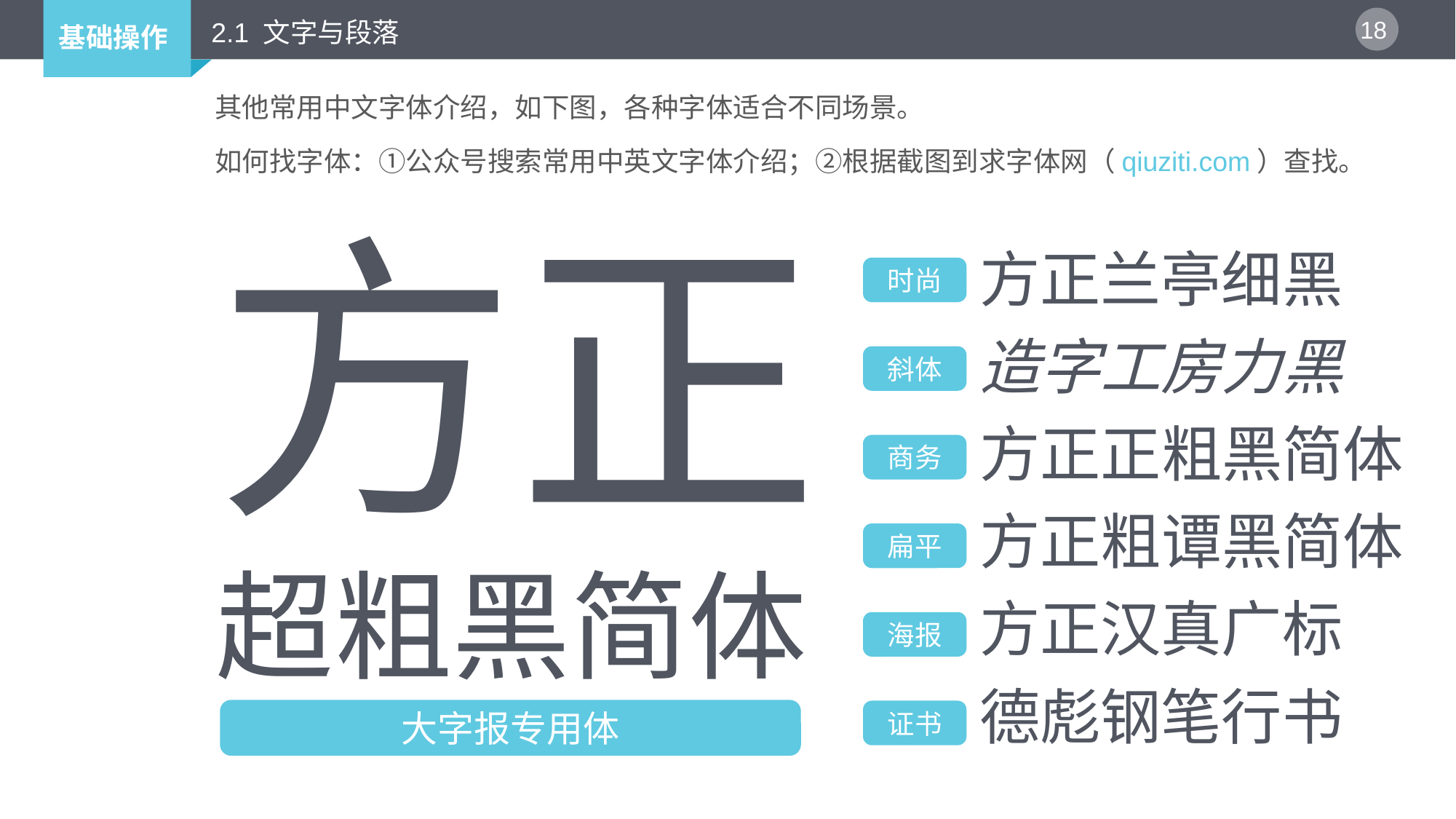

2.1 文字与段落
其他常用中文字体介绍，如下图，各种字体适合不同场景。
如何找字体：①公众号搜索常用中英文字体介绍；②根据截图到求字体网（qiuziti.com）查找。
方正
超粗黑简体
方正兰亭细黑
时尚
造字工房力黑
斜体
方正正粗黑简体
商务
方正粗谭黑简体
扁平
方正汉真广标
海报
德彪钢笔行书
大字报专用体
证书